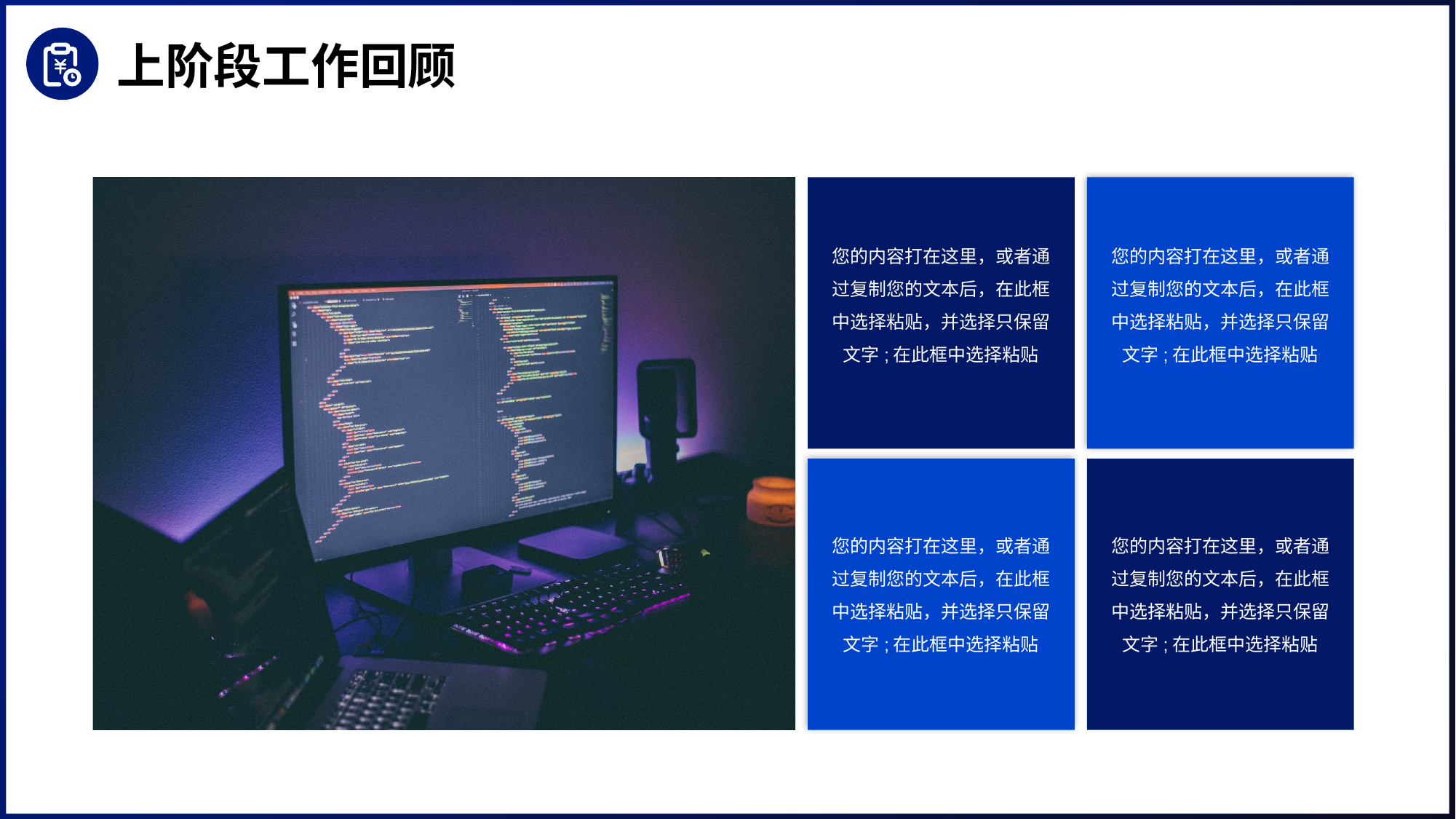

上阶段工作回顾

您的内容打在这里，或者通过复制您的文本后，在此框中选择粘贴，并选择只保留文字;在此框中选择粘贴
您的内容打在这里，或者通过复制您的文本后，在此框中选择粘贴，并选择只保留文字;在此框中选择粘贴

您的内容打在这里，或者通过复制您的文本后，在此框中选择粘贴，并选择只保留文字;在此框中选择粘贴
您的内容打在这里，或者通过复制您的文本后，在此框中选择粘贴，并选择只保留文字;在此框中选择粘贴